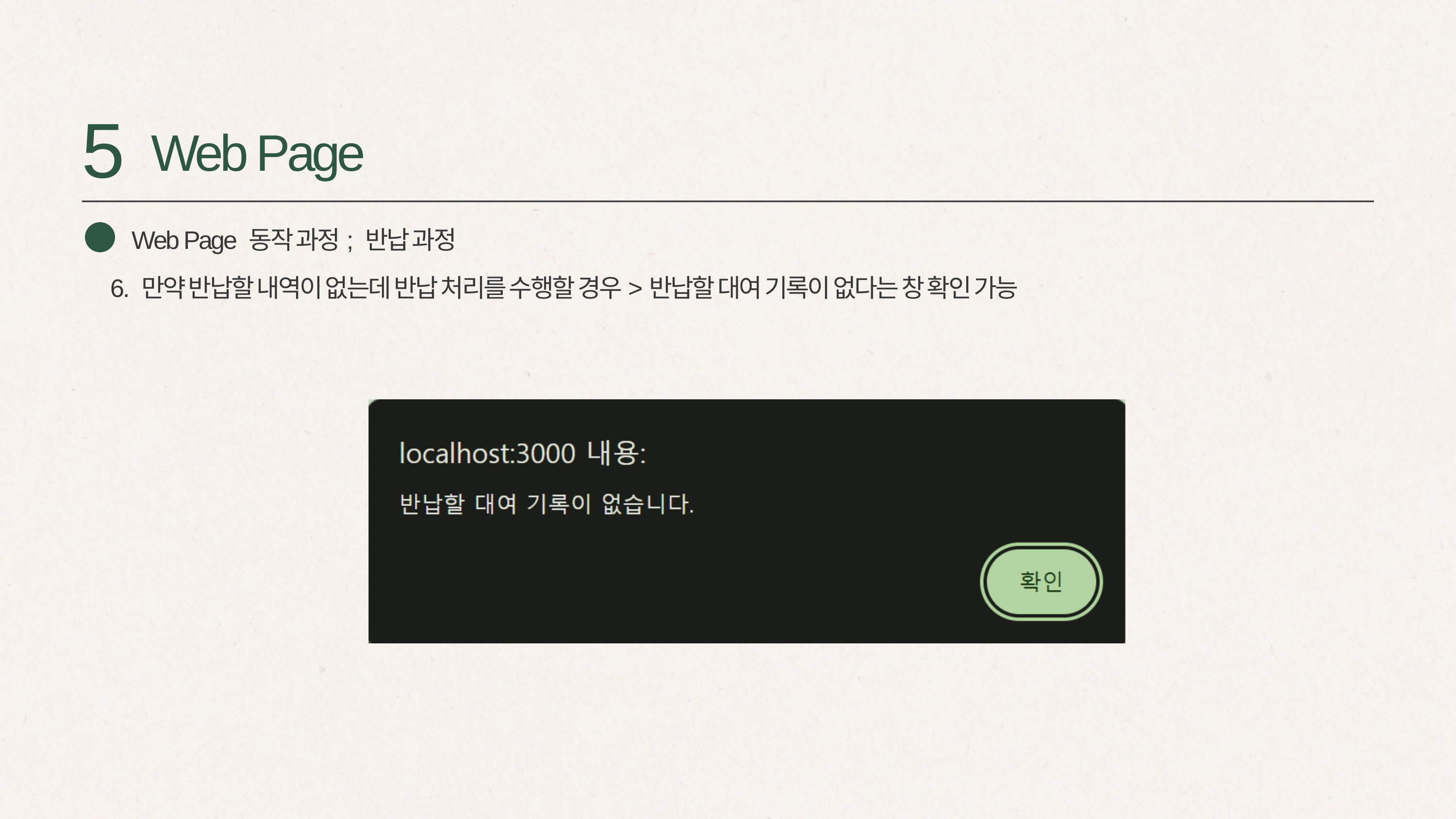

5
Web Page

Web Page 동작 과정; 반납 과정

6. 만약 반납할 내역이 없는데 반납 처리를 수행할 경우>반납할 대여 기록이 없다는 창 확인 가능